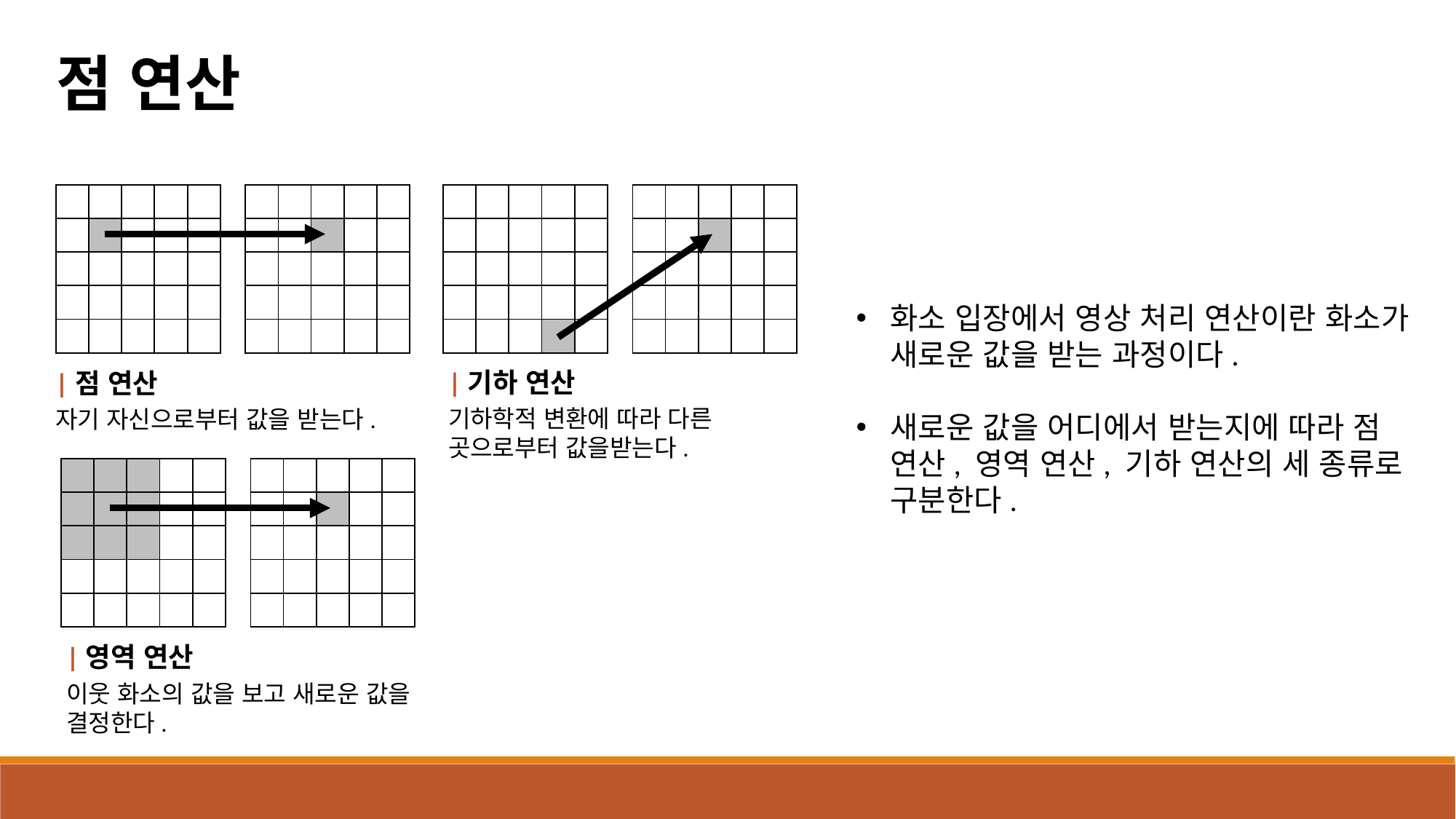

점 연산
|  |  |  |  |  |
| --- | --- | --- | --- | --- |
|  |  |  |  |  |
|  |  |  |  |  |
|  |  |  |  |  |
|  |  |  |  |  |
|  |  |  |  |  |
| --- | --- | --- | --- | --- |
|  |  |  |  |  |
|  |  |  |  |  |
|  |  |  |  |  |
|  |  |  |  |  |
|  |  |  |  |  |
| --- | --- | --- | --- | --- |
|  |  |  |  |  |
|  |  |  |  |  |
|  |  |  |  |  |
|  |  |  |  |  |
|  |  |  |  |  |
| --- | --- | --- | --- | --- |
|  |  |  |  |  |
|  |  |  |  |  |
|  |  |  |  |  |
|  |  |  |  |  |
화소 입장에서 영상 처리 연산이란 화소가 새로운 값을 받는 과정이다.

새로운 값을 어디에서 받는지에 따라 점 연산, 영역 연산, 기하 연산의 세 종류로 구분한다.
|기하 연산

기하학적 변환에 따라 다른 곳으로부터 값을받는다.
|점 연산

자기 자신으로부터 값을 받는다.
|  |  |  |  |  |
| --- | --- | --- | --- | --- |
|  |  |  |  |  |
|  |  |  |  |  |
|  |  |  |  |  |
|  |  |  |  |  |
|  |  |  |  |  |
| --- | --- | --- | --- | --- |
|  |  |  |  |  |
|  |  |  |  |  |
|  |  |  |  |  |
|  |  |  |  |  |
|영역 연산

이웃 화소의 값을 보고 새로운 값을 결정한다.